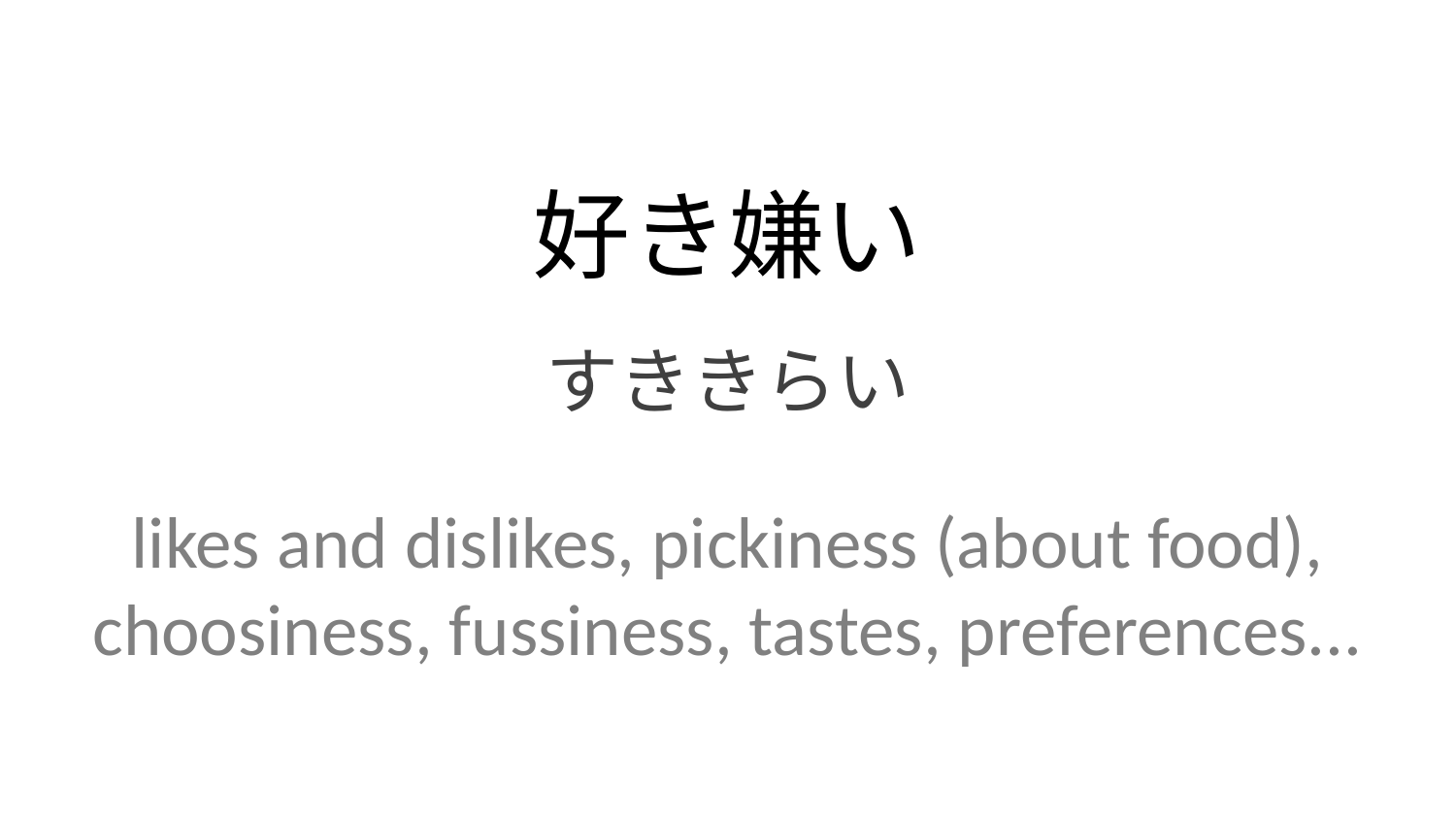

好き嫌い

すききらい
likes and dislikes, pickiness (about food), choosiness, fussiness, tastes, preferences...